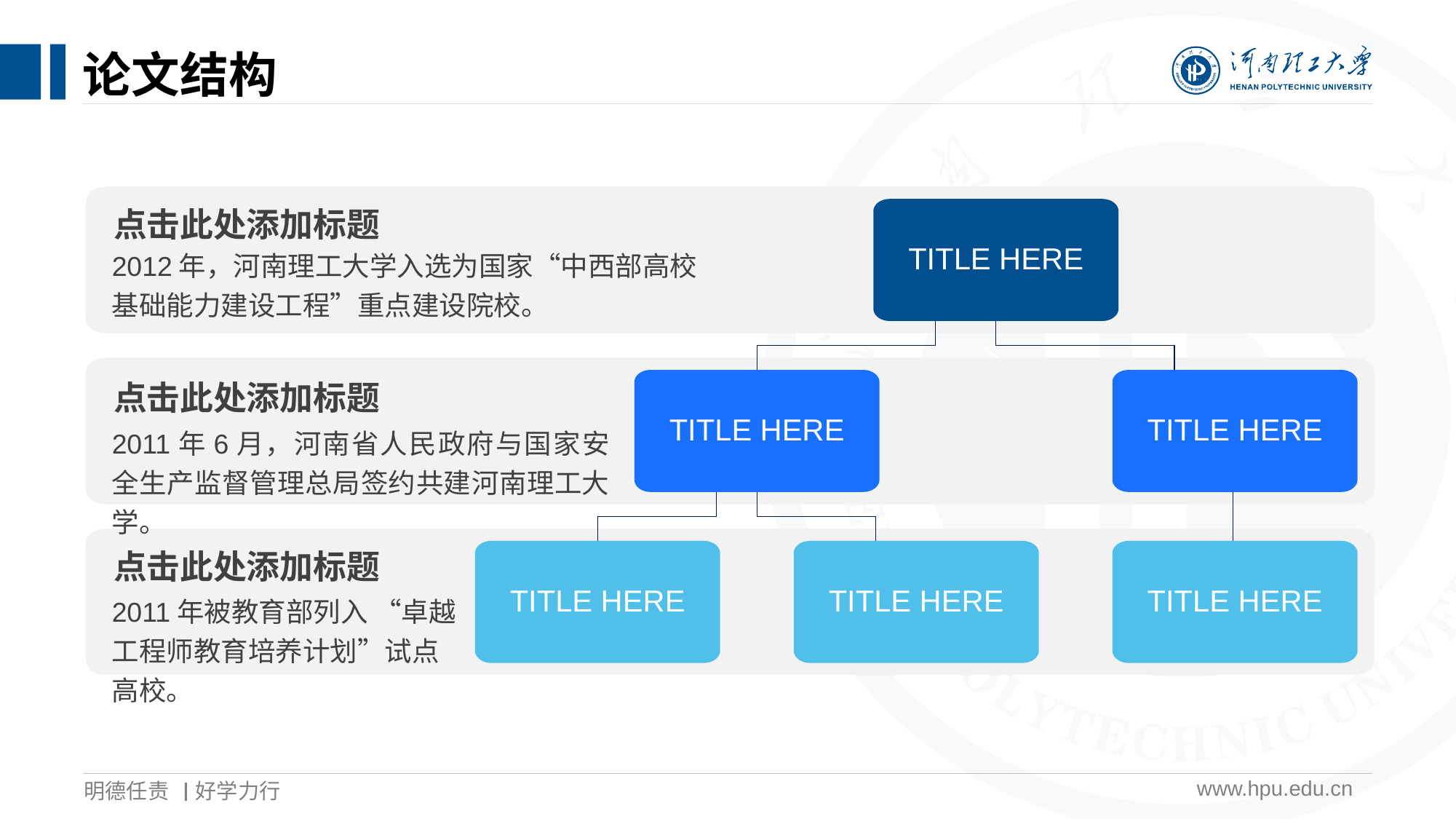

# 论文结构
点击此处添加标题

TITLE HERE
2012年，河南理工大学入选为国家“中西部高校基础能力建设工程”重点建设院校。

点击此处添加标题
TITLE HERE
TITLE HERE
2011年6月，河南省人民政府与国家安全生产监督管理总局签约共建河南理工大学。

点击此处添加标题

TITLE HERE
TITLE HERE
TITLE HERE
2011年被教育部列入 “卓越工程师教育培养计划”试点高校。